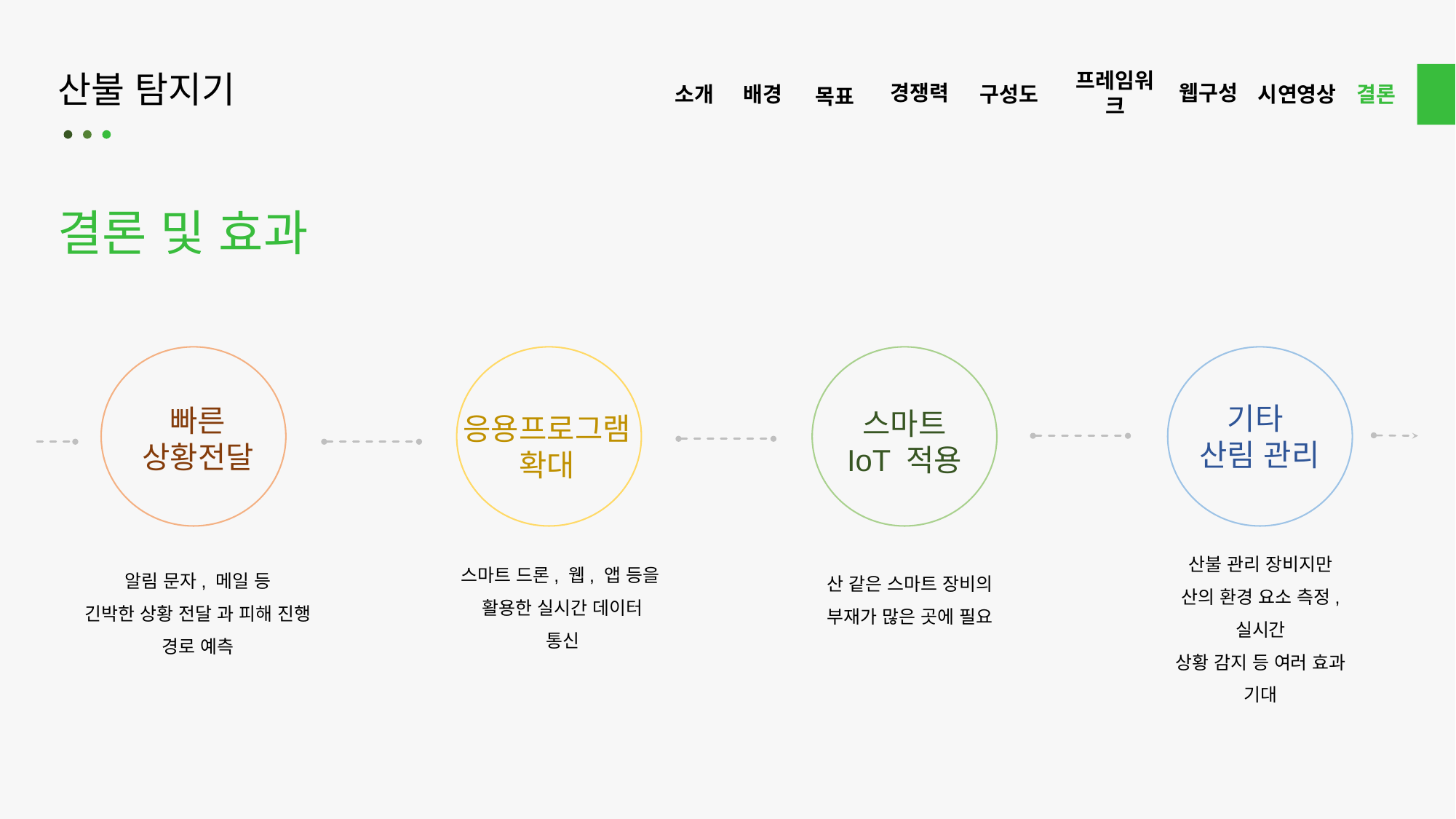

산불 탐지기

프레임워크
웹구성
경쟁력
구성도
시연영상
결론
소개
배경
목표
결론 및 효과

기타
산림 관리
빠른
상황전달
스마트
IoT 적용
응용프로그램
확대
산불 관리 장비지만
산의 환경 요소 측정, 실시간
상황 감지 등 여러 효과 기대

스마트 드론, 웹, 앱 등을
활용한 실시간 데이터
통신
알림 문자, 메일 등
긴박한 상황 전달 과 피해 진행
경로 예측
산 같은 스마트 장비의
부재가 많은 곳에 필요